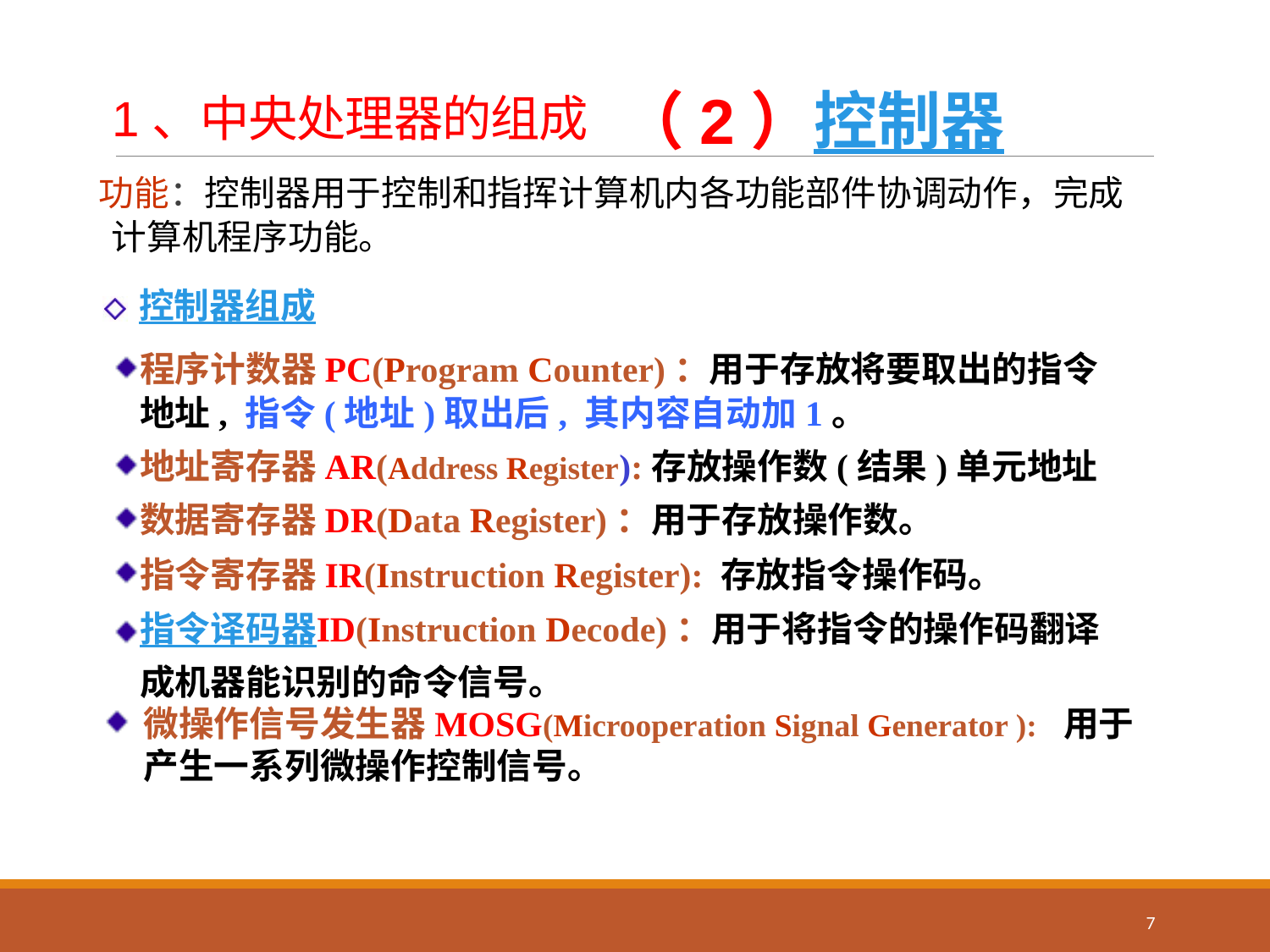

（2）控制器
# 1、中央处理器的组成
功能：控制器用于控制和指挥计算机内各功能部件协调动作，完成计算机程序功能。
控制器组成
程序计数器PC(Program Counter)：用于存放将要取出的指令地址, 指令(地址)取出后, 其内容自动加1。
地址寄存器AR(Address Register):存放操作数(结果)单元地址
数据寄存器DR(Data Register)：用于存放操作数。
指令寄存器IR(Instruction Register): 存放指令操作码。
指令译码器ID(Instruction Decode)：用于将指令的操作码翻译成机器能识别的命令信号。
微操作信号发生器MOSG(Microoperation Signal Generator ):  用于产生一系列微操作控制信号。
7